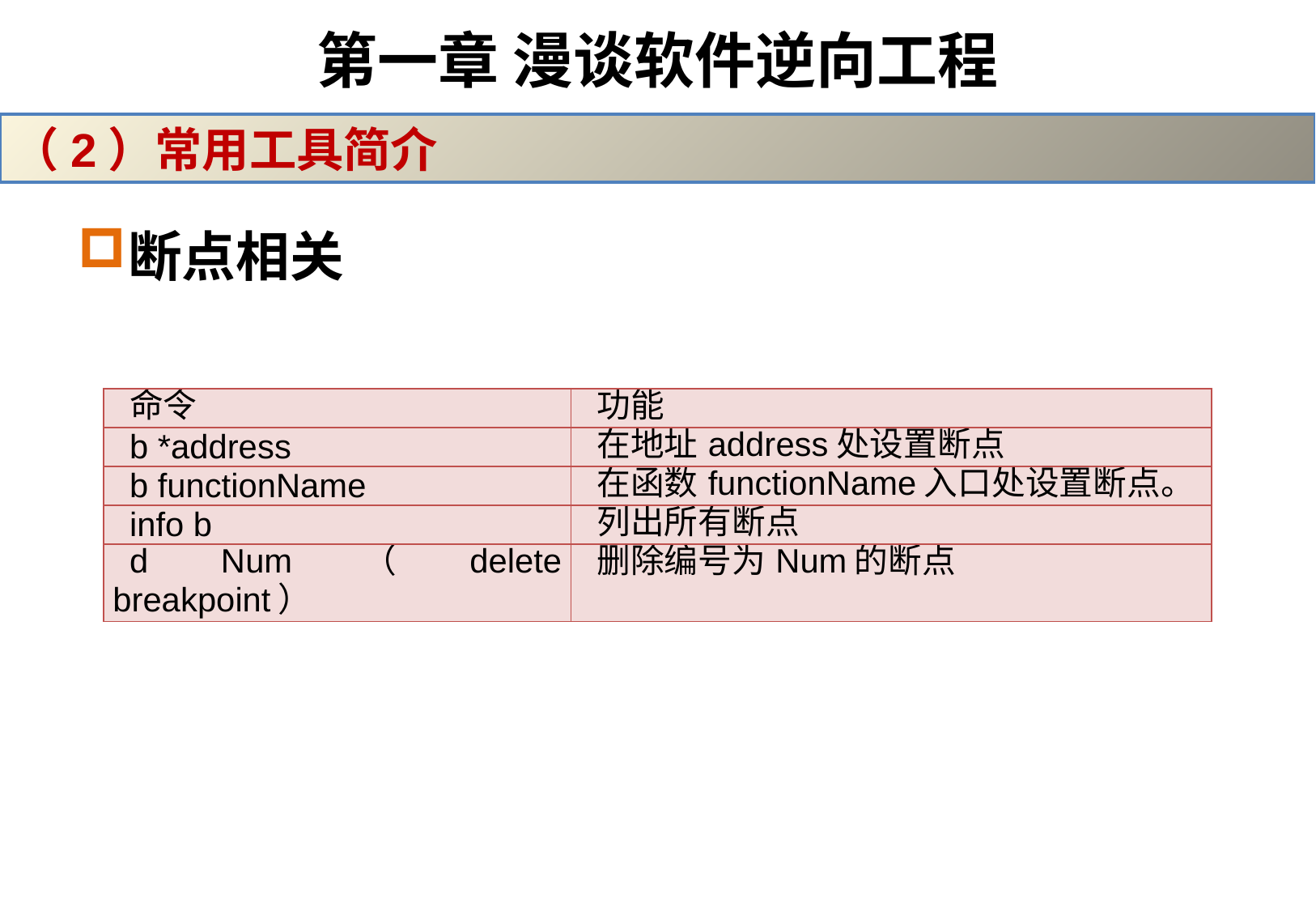

# 第一章 漫谈软件逆向工程
（2）常用工具简介
断点相关
| 命令 | 功能 |
| --- | --- |
| b \*address | 在地址address处设置断点 |
| b functionName | 在函数functionName入口处设置断点。 |
| info b | 列出所有断点 |
| d Num（delete breakpoint） | 删除编号为Num的断点 |